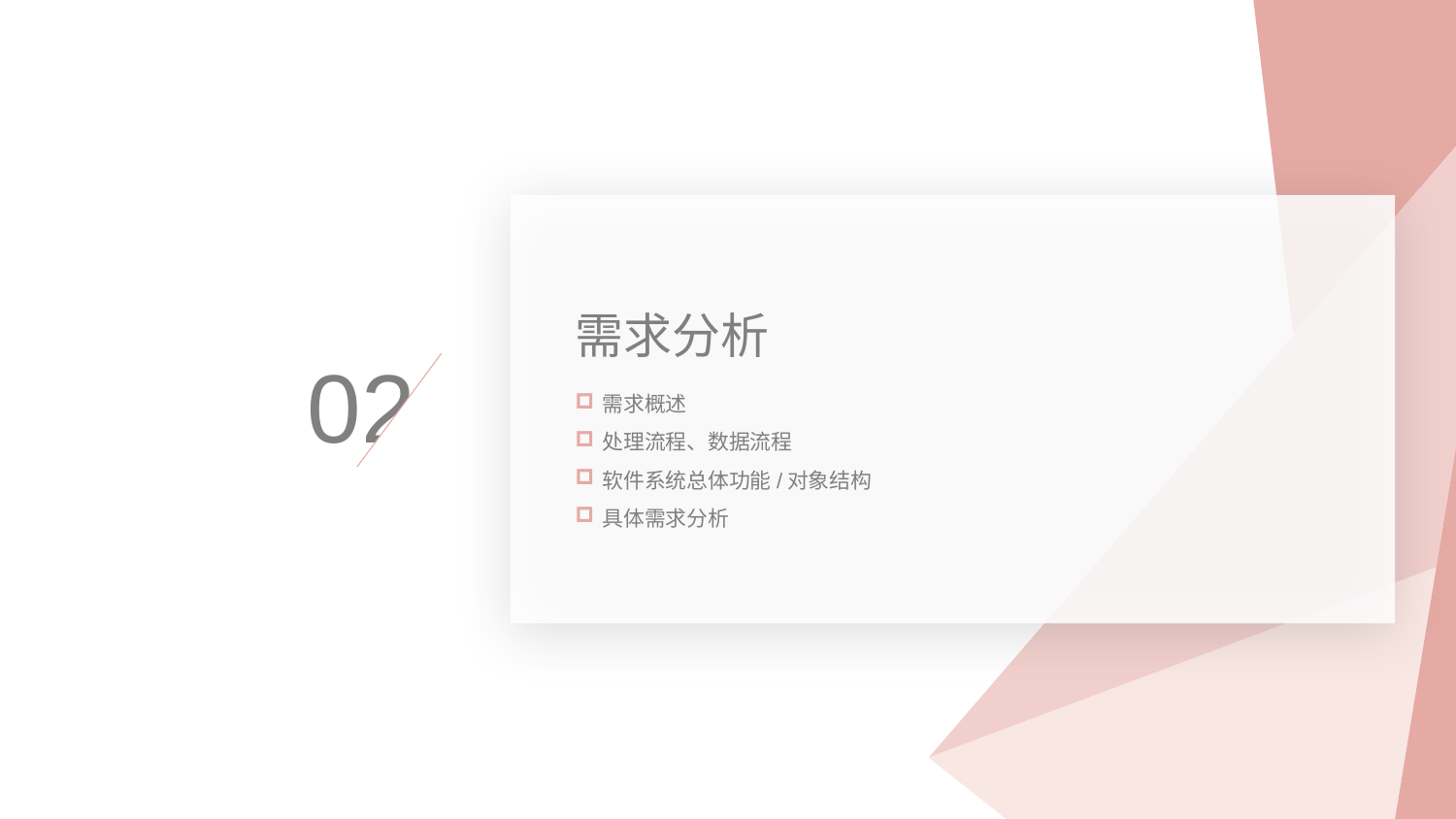

需求分析
02

需求概述
处理流程、数据流程
软件系统总体功能/对象结构
具体需求分析